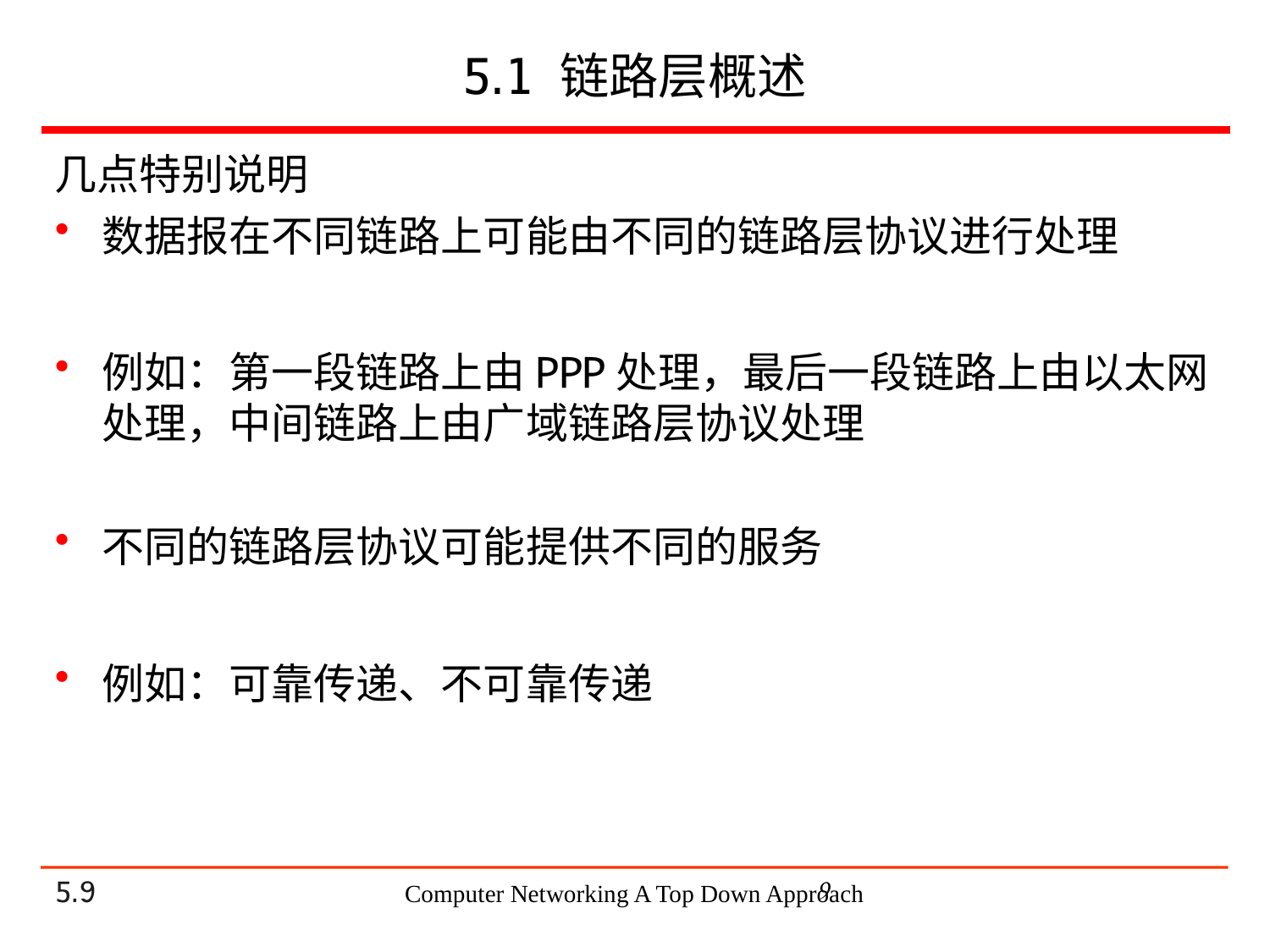

# 5.1 链路层概述
几点特别说明
数据报在不同链路上可能由不同的链路层协议进行处理

例如：第一段链路上由PPP处理，最后一段链路上由以太网处理，中间链路上由广域链路层协议处理

不同的链路层协议可能提供不同的服务

例如：可靠传递、不可靠传递

9